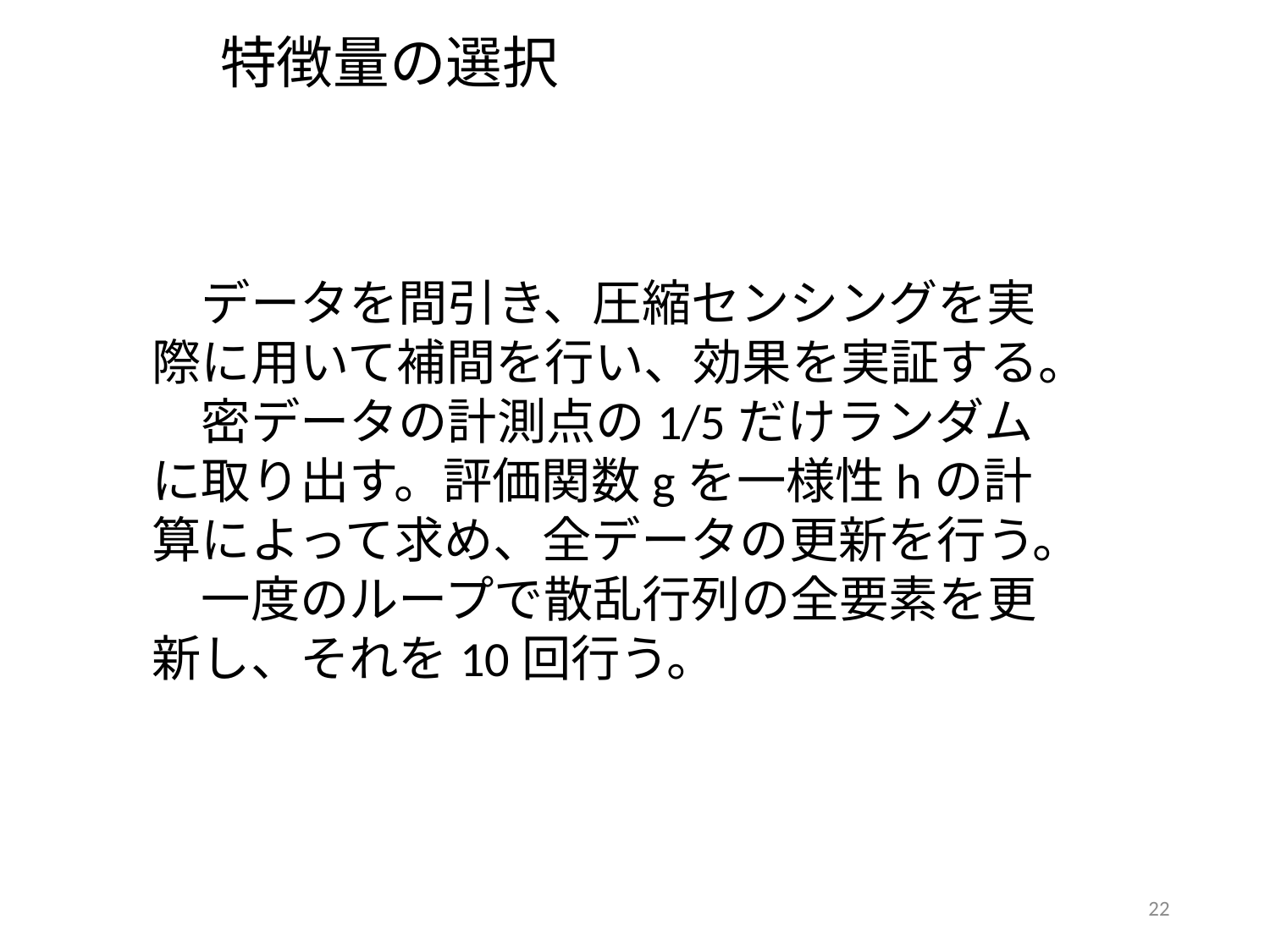

特徴量の選択
　データを間引き、圧縮センシングを実際に用いて補間を行い、効果を実証する。
　密データの計測点の1/5だけランダムに取り出す。評価関数gを一様性hの計算によって求め、全データの更新を行う。
　一度のループで散乱行列の全要素を更新し、それを10回行う。
22